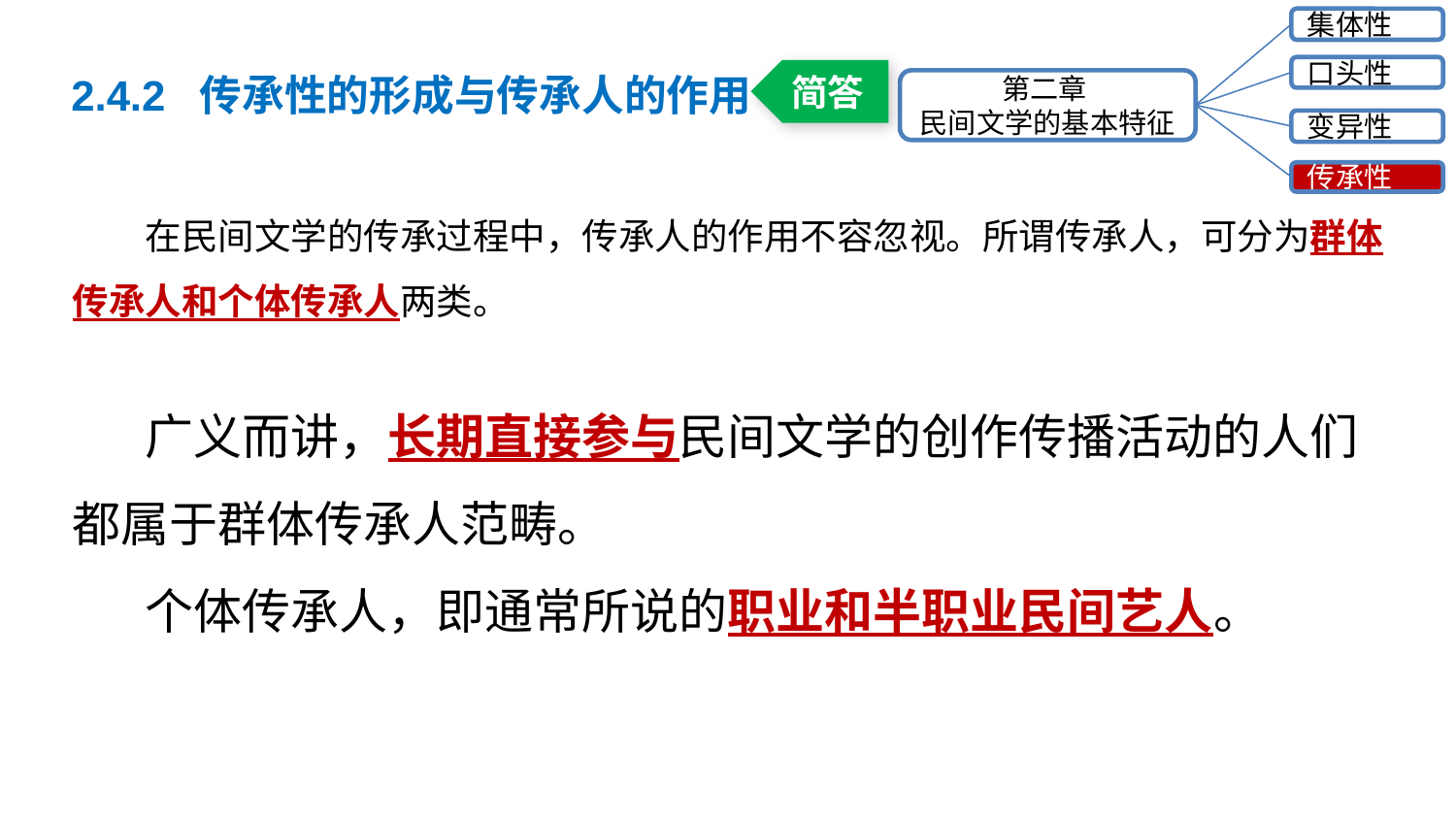

集体性
口头性
第二章
民间文学的基本特征
变异性
传承性
2.4.2  传承性的形成与传承人的作用
简答

在民间文学的传承过程中，传承人的作用不容忽视。所谓传承人，可分为群体传承人和个体传承人两类。

广义而讲，长期直接参与民间文学的创作传播活动的人们都属于群体传承人范畴。
个体传承人，即通常所说的职业和半职业民间艺人。